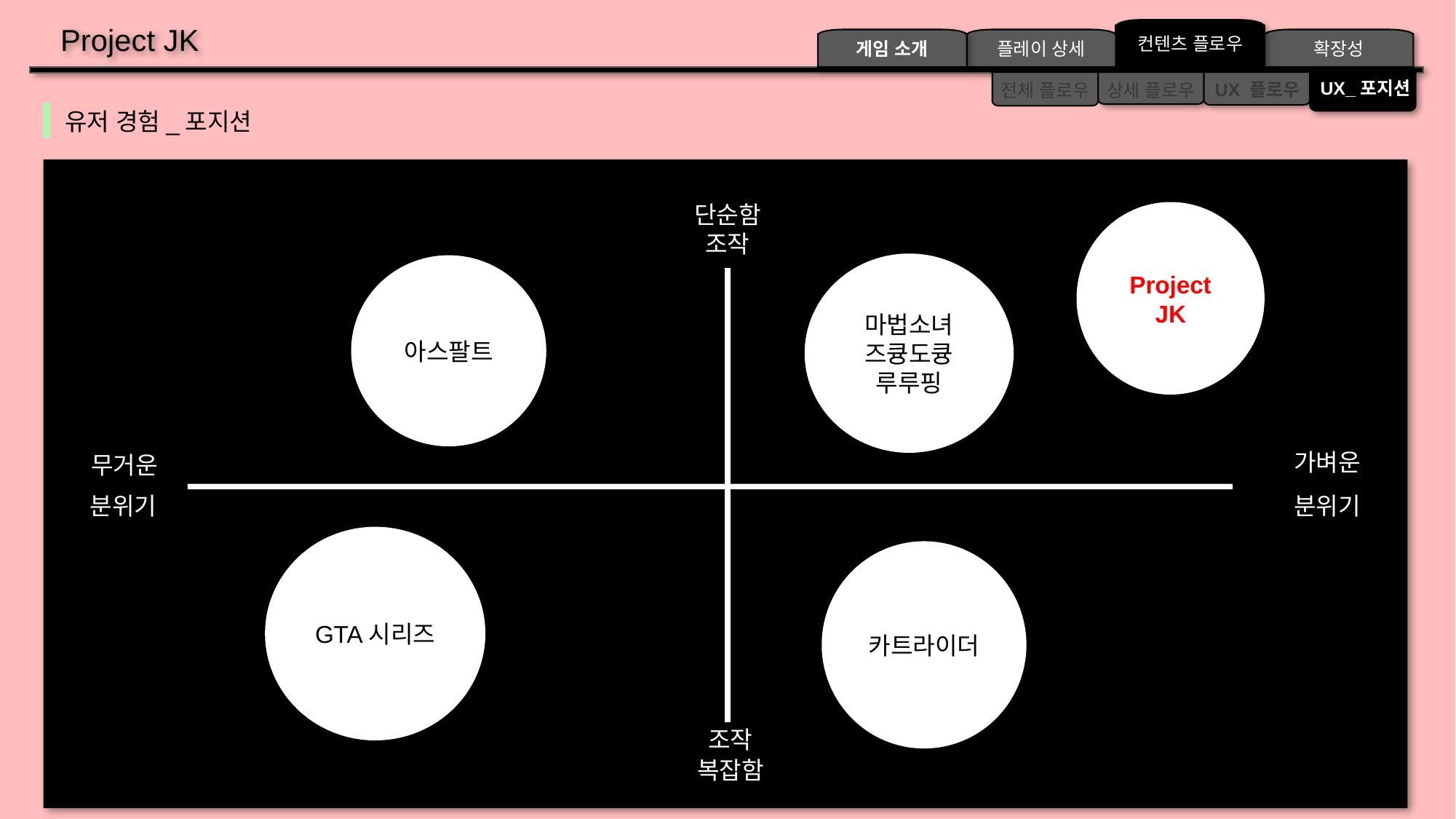

Project JK
컨텐츠 플로우
게임 소개
플레이 상세
확장성

UX_포지션
UX 플로우
상세 플로우
전체 플로우
유저 경험_포지션

단순함
Project
JK
조작
마법소녀
즈큥도큥
루루핑
아스팔트
가벼운
무거운

분위기
분위기

GTA시리즈
카트라이더
조작
복잡함